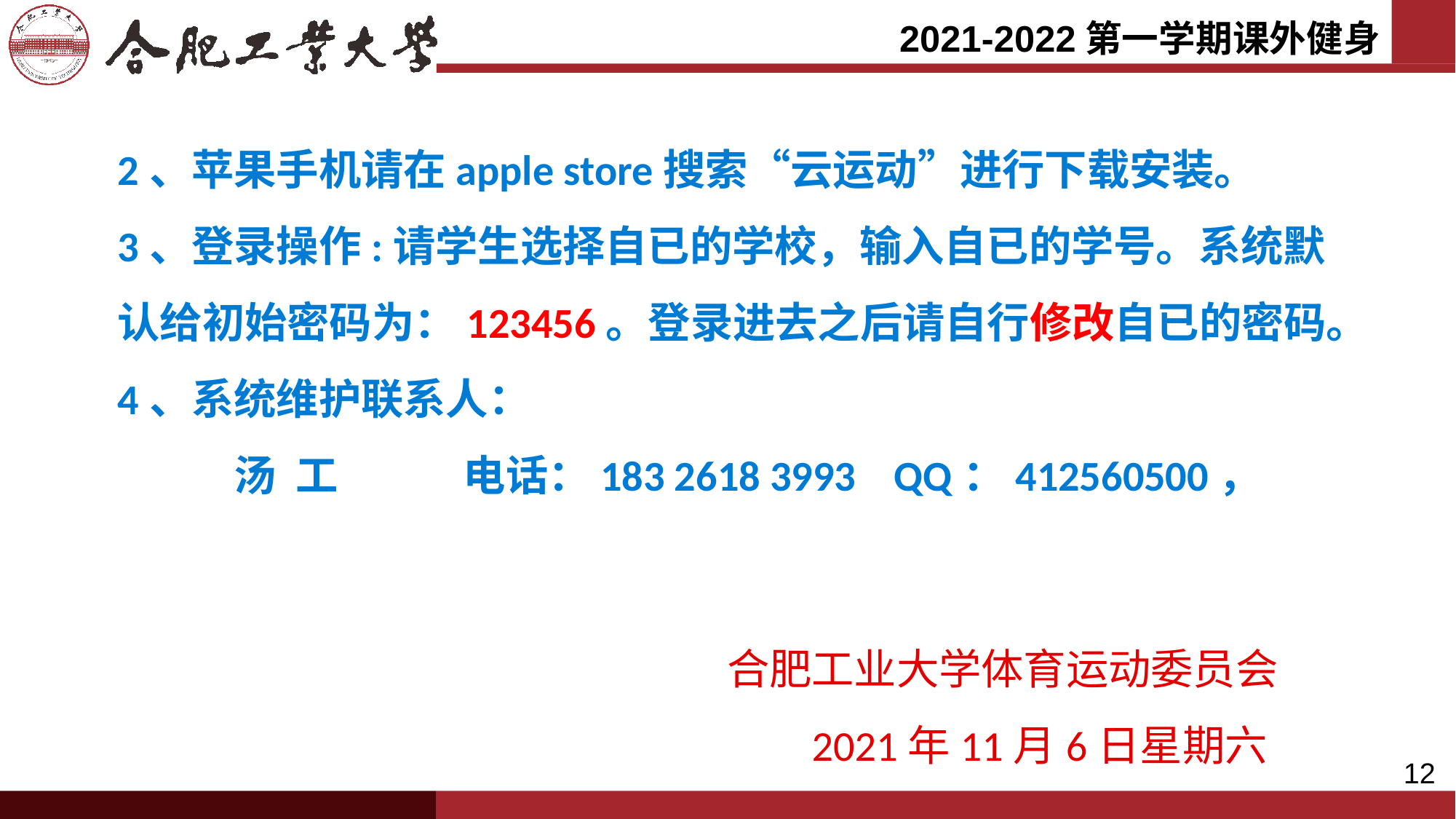

2021-2022第一学期课外健身
2、苹果手机请在apple store搜索“云运动”进行下载安装。
3、登录操作:请学生选择自已的学校，输入自已的学号。系统默认给初始密码为：123456。登录进去之后请自行修改自已的密码。
4、系统维护联系人：
           汤  工             电话：183 2618 3993    QQ：412560500，

                                                                                            合肥工业大学体育运动委员会
                                                                        2021年11月6日星期六